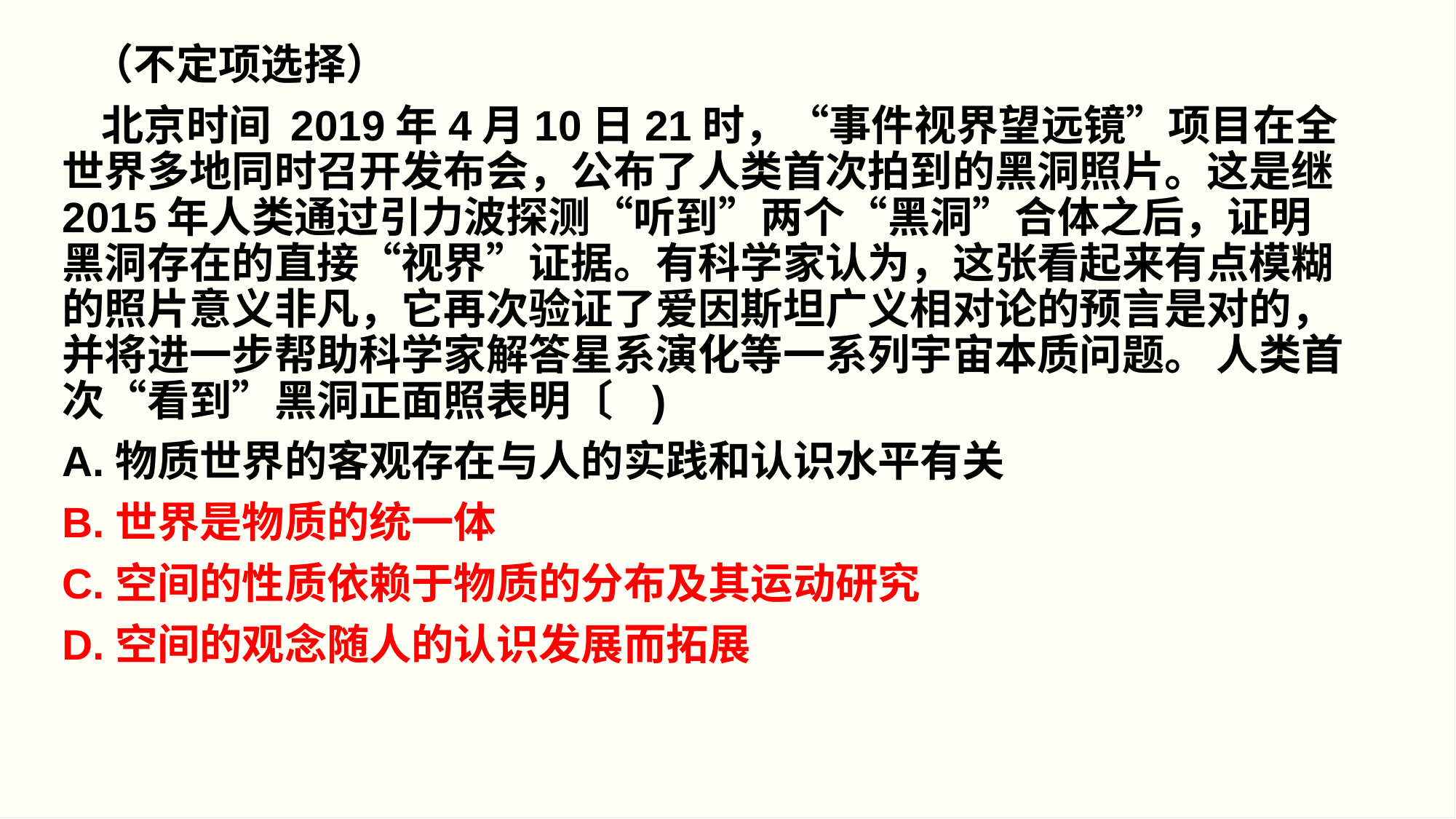

（不定项选择）
   北京时间 2019年4月10日21时，“事件视界望远镜”项目在全世界多地同时召开发布会，公布了人类首次拍到的黑洞照片。这是继2015年人类通过引力波探测“听到”两个“黑洞”合体之后，证明黑洞存在的直接“视界”证据。有科学家认为，这张看起来有点模糊的照片意义非凡，它再次验证了爱因斯坦广义相对论的预言是对的，并将进一步帮助科学家解答星系演化等一系列宇宙本质问题。 人类首次“看到”黑洞正面照表明〔   )
A.物质世界的客观存在与人的实践和认识水平有关
B.世界是物质的统一体
C.空间的性质依赖于物质的分布及其运动研究
D.空间的观念随人的认识发展而拓展